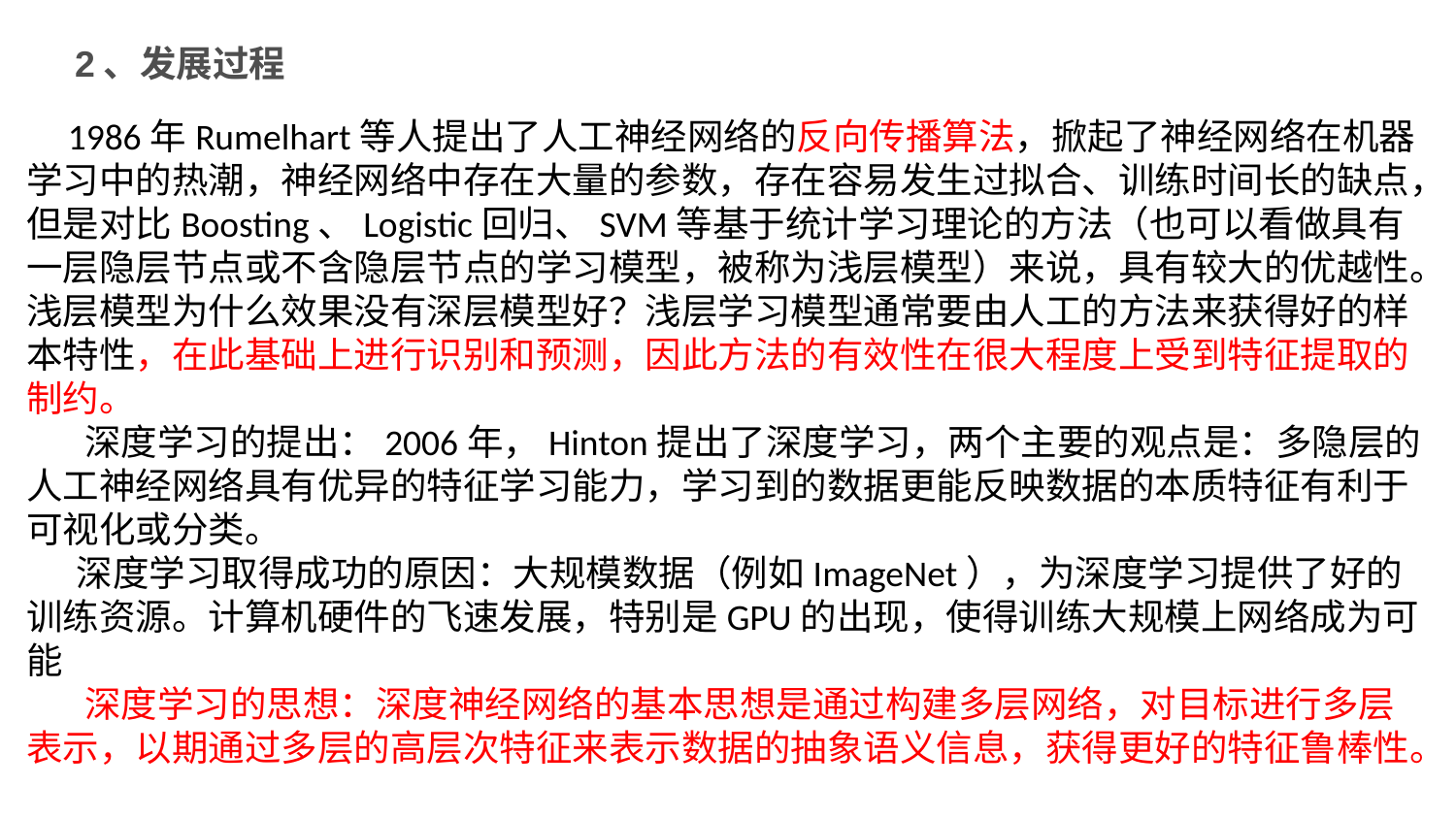

2、发展过程
     1986年Rumelhart等人提出了人工神经网络的反向传播算法，掀起了神经网络在机器学习中的热潮，神经网络中存在大量的参数，存在容易发生过拟合、训练时间长的缺点，但是对比Boosting、Logistic回归、SVM等基于统计学习理论的方法（也可以看做具有一层隐层节点或不含隐层节点的学习模型，被称为浅层模型）来说，具有较大的优越性。浅层模型为什么效果没有深层模型好？浅层学习模型通常要由人工的方法来获得好的样本特性，在此基础上进行识别和预测，因此方法的有效性在很大程度上受到特征提取的制约。
      深度学习的提出：2006年，Hinton提出了深度学习，两个主要的观点是：多隐层的人工神经网络具有优异的特征学习能力，学习到的数据更能反映数据的本质特征有利于可视化或分类。
     深度学习取得成功的原因：大规模数据（例如ImageNet），为深度学习提供了好的训练资源。计算机硬件的飞速发展，特别是GPU的出现，使得训练大规模上网络成为可能
      深度学习的思想：深度神经网络的基本思想是通过构建多层网络，对目标进行多层表示，以期通过多层的高层次特征来表示数据的抽象语义信息，获得更好的特征鲁棒性。